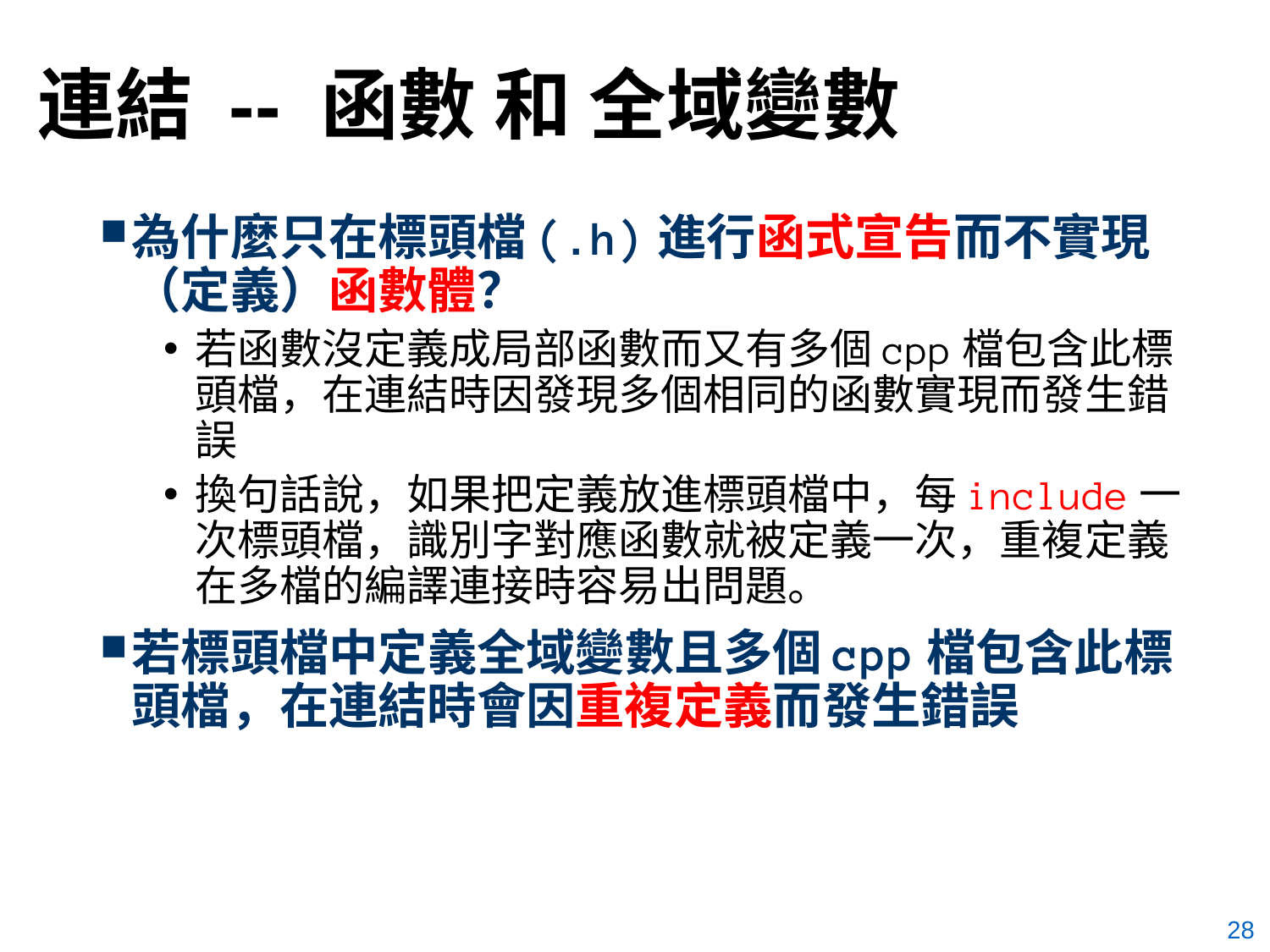

# 連結 -- 函數 和 全域變數
為什麼只在標頭檔(.h)進行函式宣告而不實現（定義）函數體？
若函數沒定義成局部函數而又有多個cpp檔包含此標頭檔，在連結時因發現多個相同的函數實現而發生錯誤
換句話說，如果把定義放進標頭檔中，每include一次標頭檔，識別字對應函數就被定義一次，重複定義在多檔的編譯連接時容易出問題。
若標頭檔中定義全域變數且多個cpp檔包含此標頭檔，在連結時會因重複定義而發生錯誤
28